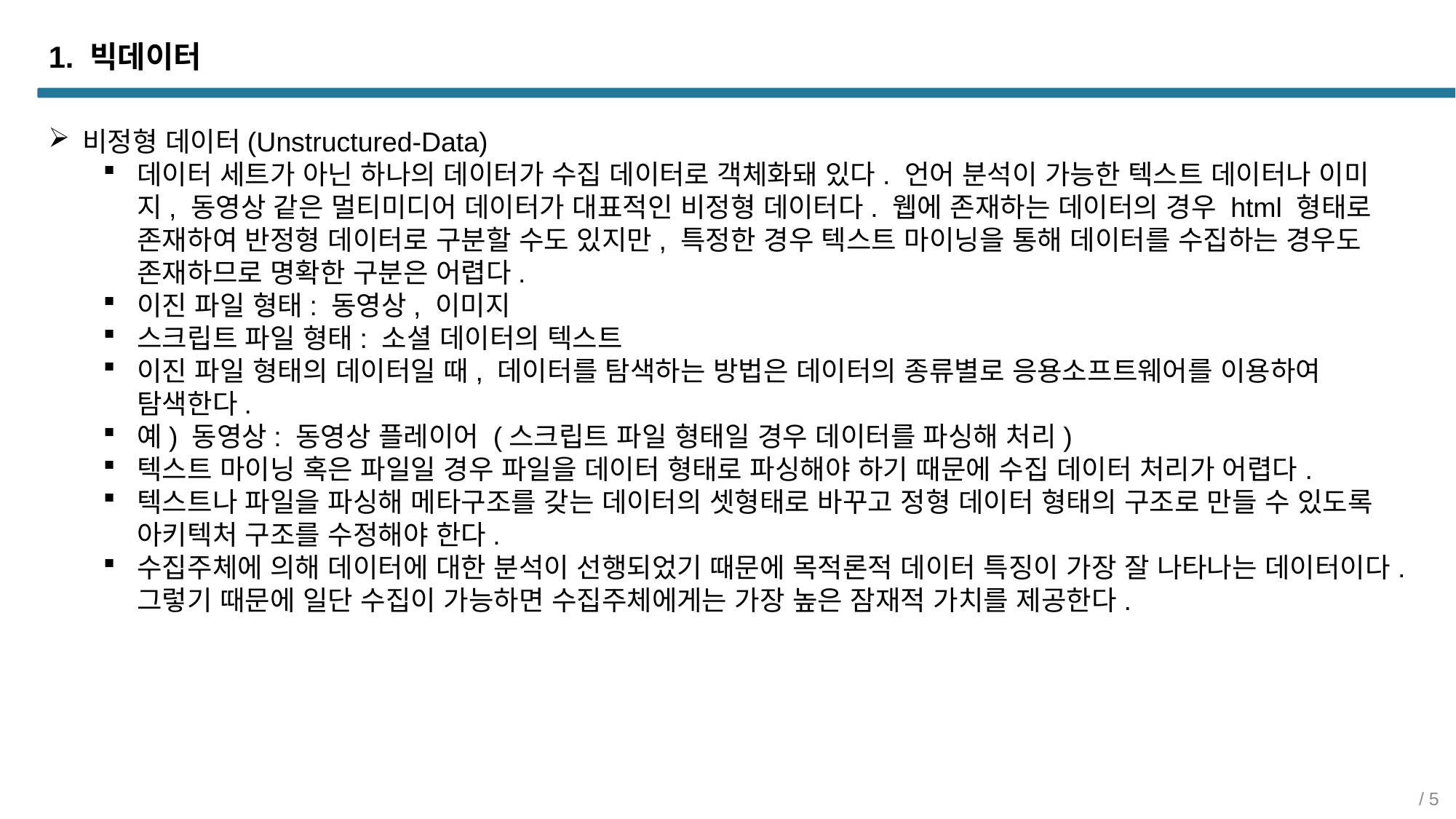

# 1. 빅데이터
비정형 데이터(Unstructured-Data)
데이터 세트가 아닌 하나의 데이터가 수집 데이터로 객체화돼 있다. 언어 분석이 가능한 텍스트 데이터나 이미지, 동영상 같은 멀티미디어 데이터가 대표적인 비정형 데이터다. 웹에 존재하는 데이터의 경우 html 형태로 존재하여 반정형 데이터로 구분할 수도 있지만, 특정한 경우 텍스트 마이닝을 통해 데이터를 수집하는 경우도 존재하므로 명확한 구분은 어렵다.
이진 파일 형태: 동영상, 이미지
스크립트 파일 형태: 소셜 데이터의 텍스트
이진 파일 형태의 데이터일 때, 데이터를 탐색하는 방법은 데이터의 종류별로 응용소프트웨어를 이용하여 탐색한다.
예) 동영상: 동영상 플레이어 (스크립트 파일 형태일 경우 데이터를 파싱해 처리)
텍스트 마이닝 혹은 파일일 경우 파일을 데이터 형태로 파싱해야 하기 때문에 수집 데이터 처리가 어렵다.
텍스트나 파일을 파싱해 메타구조를 갖는 데이터의 셋형태로 바꾸고 정형 데이터 형태의 구조로 만들 수 있도록 아키텍처 구조를 수정해야 한다.
수집주체에 의해 데이터에 대한 분석이 선행되었기 때문에 목적론적 데이터 특징이 가장 잘 나타나는 데이터이다. 그렇기 때문에 일단 수집이 가능하면 수집주체에게는 가장 높은 잠재적 가치를 제공한다.

/ 5